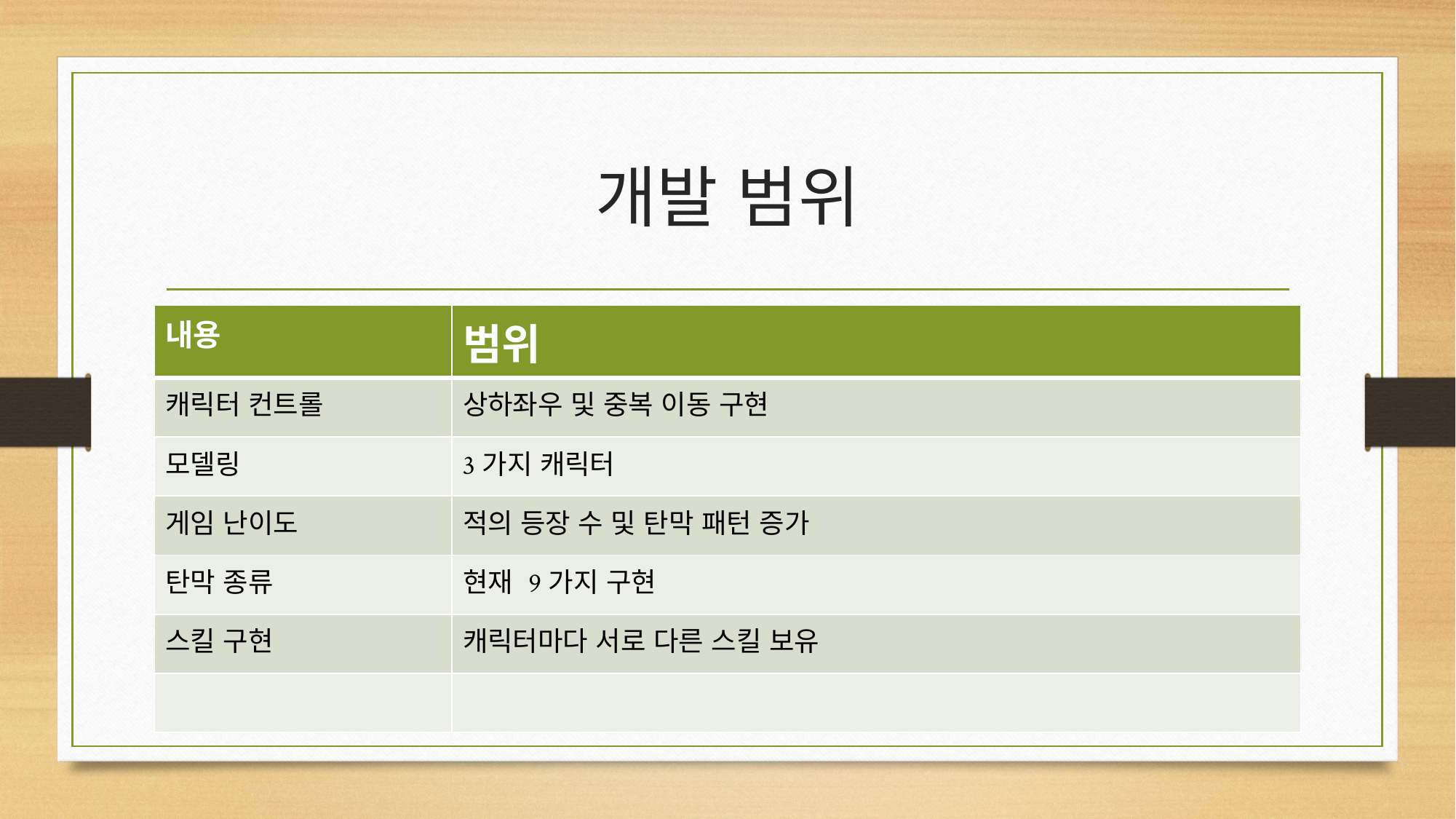

# 개발 범위
| 내용 | 범위 |
| --- | --- |
| 캐릭터 컨트롤 | 상하좌우 및 중복 이동 구현 |
| 모델링 | 3가지 캐릭터 |
| 게임 난이도 | 적의 등장 수 및 탄막 패턴 증가 |
| 탄막 종류 | 현재 9가지 구현 |
| 스킬 구현 | 캐릭터마다 서로 다른 스킬 보유 |
|  |  |